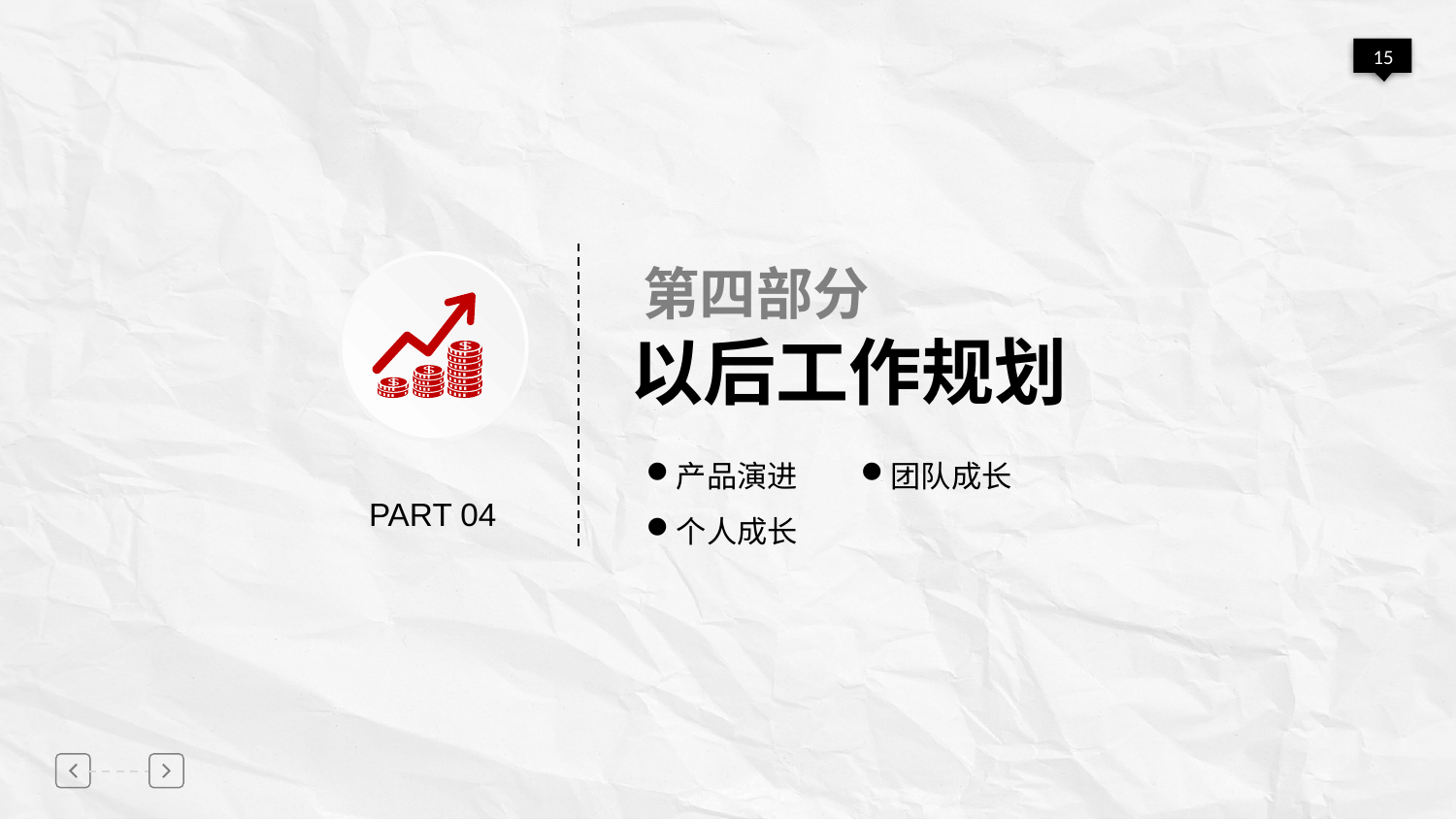

第四部分
以后工作规划

团队成长
产品演进
PART 04
个人成长